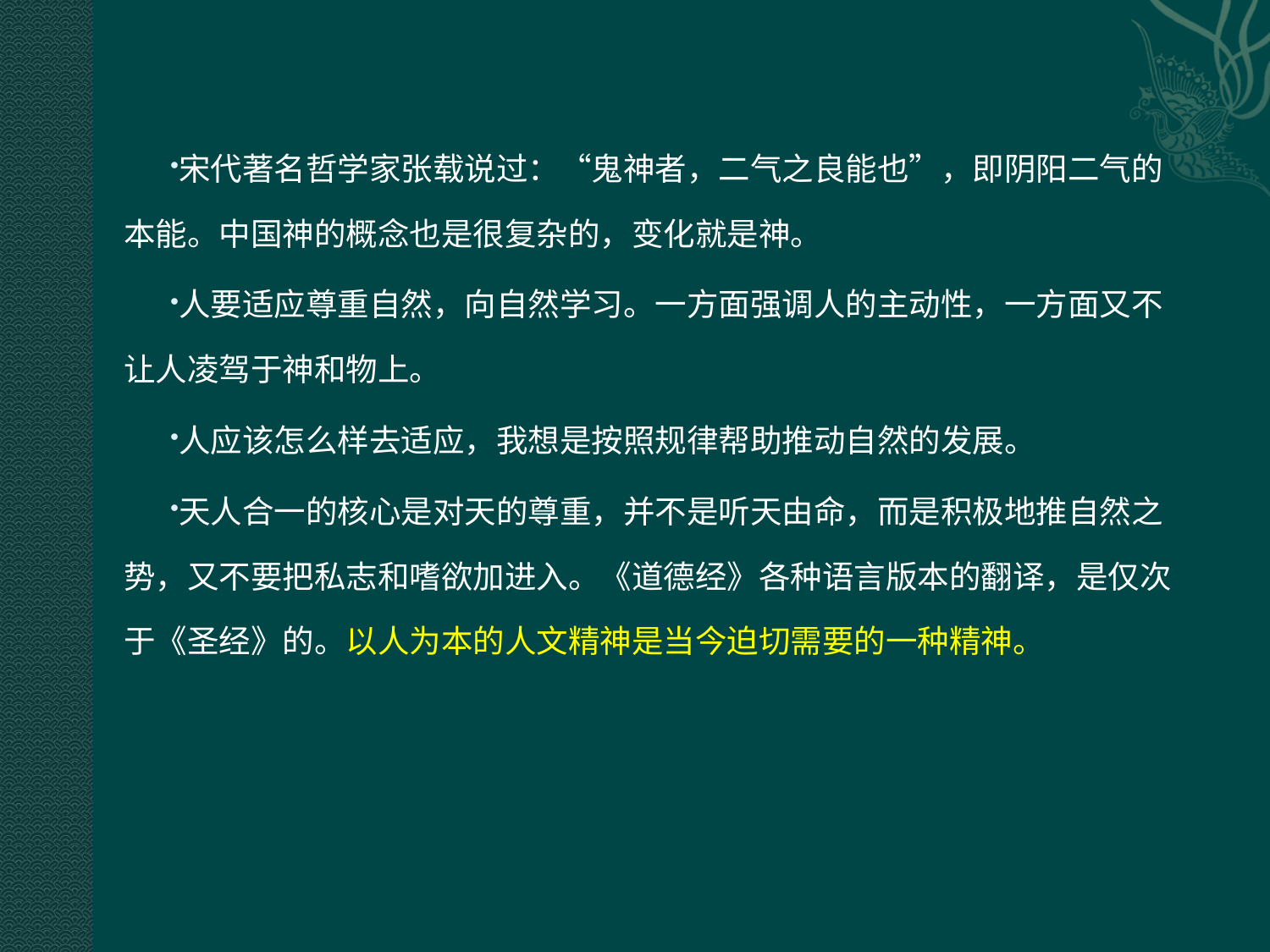

宋代著名哲学家张载说过：“鬼神者，二气之良能也”，即阴阳二气的本能。中国神的概念也是很复杂的，变化就是神。
人要适应尊重自然，向自然学习。一方面强调人的主动性，一方面又不让人凌驾于神和物上。
人应该怎么样去适应，我想是按照规律帮助推动自然的发展。
天人合一的核心是对天的尊重，并不是听天由命，而是积极地推自然之势，又不要把私志和嗜欲加进入。《道德经》各种语言版本的翻译，是仅次于《圣经》的。以人为本的人文精神是当今迫切需要的一种精神。